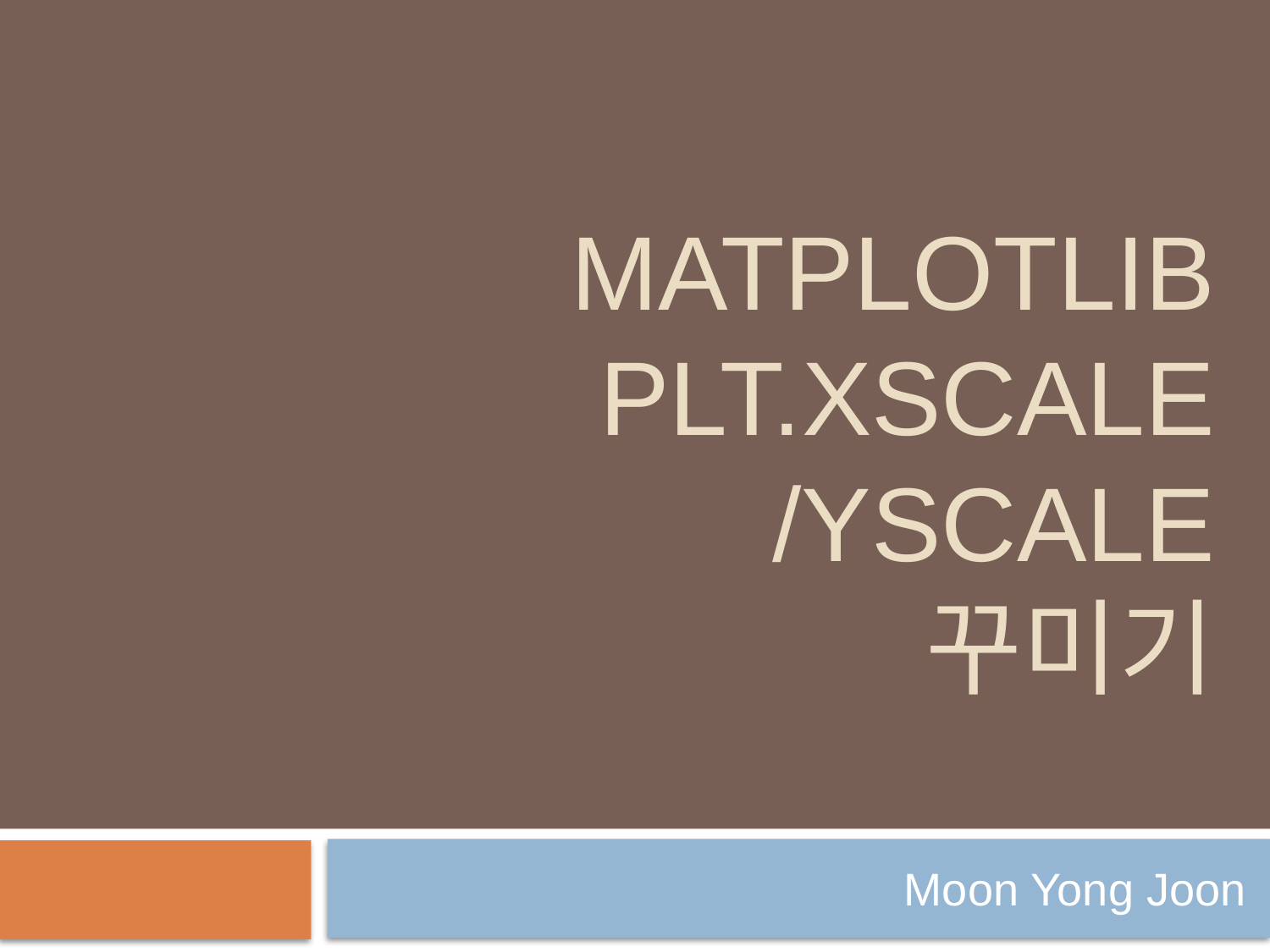

# MaTPLOTLIB plt.xscale /yscale 꾸미기
Moon Yong Joon